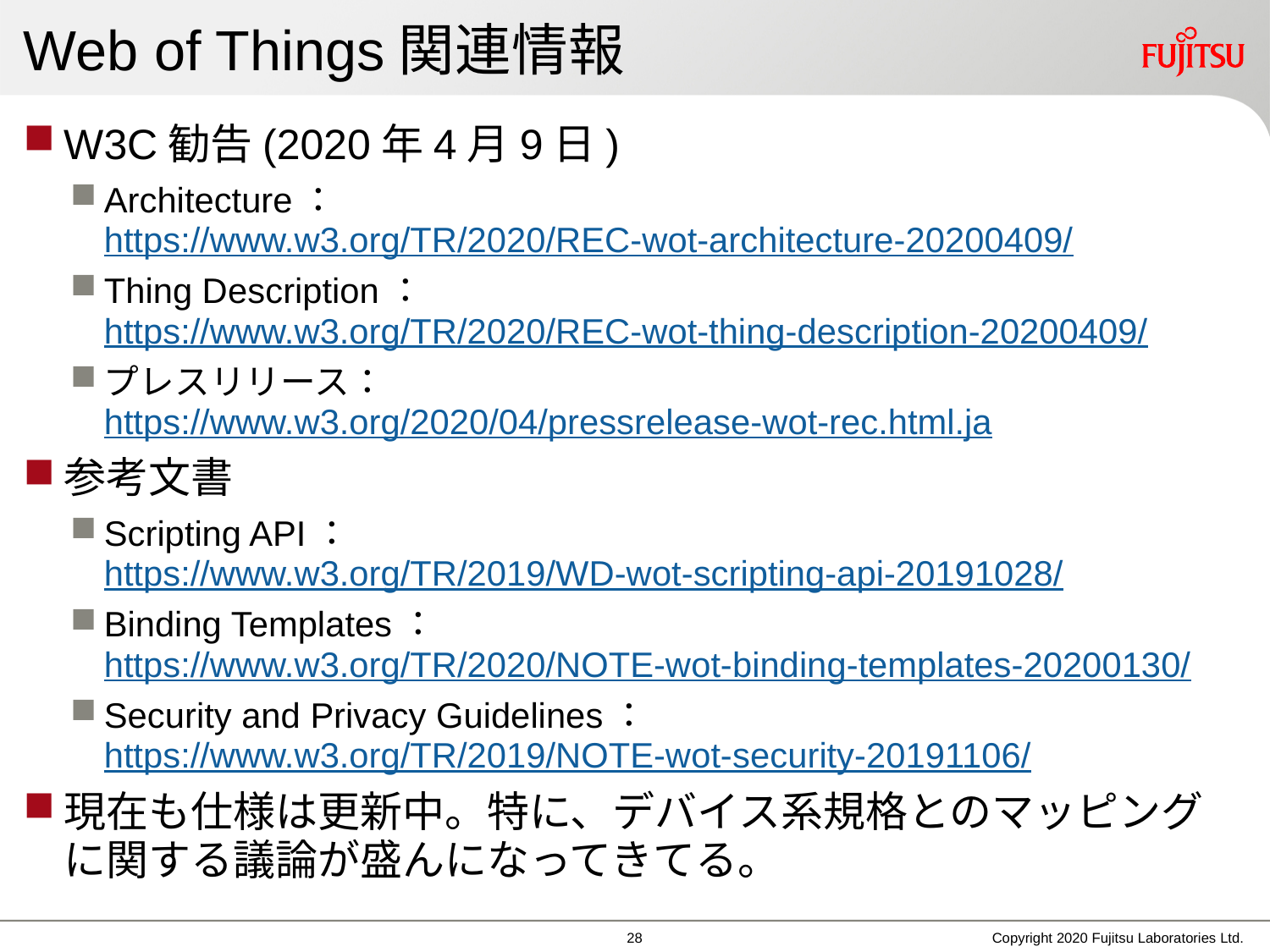

# Web of Things関連情報
W3C勧告(2020年4月9日)
Architecture：https://www.w3.org/TR/2020/REC-wot-architecture-20200409/
Thing Description：https://www.w3.org/TR/2020/REC-wot-thing-description-20200409/
プレスリリース：https://www.w3.org/2020/04/pressrelease-wot-rec.html.ja
参考文書
Scripting API：https://www.w3.org/TR/2019/WD-wot-scripting-api-20191028/
Binding Templates：https://www.w3.org/TR/2020/NOTE-wot-binding-templates-20200130/
Security and Privacy Guidelines：https://www.w3.org/TR/2019/NOTE-wot-security-20191106/
現在も仕様は更新中。特に、デバイス系規格とのマッピングに関する議論が盛んになってきてる。
28
Copyright 2020 Fujitsu Laboratories Ltd.